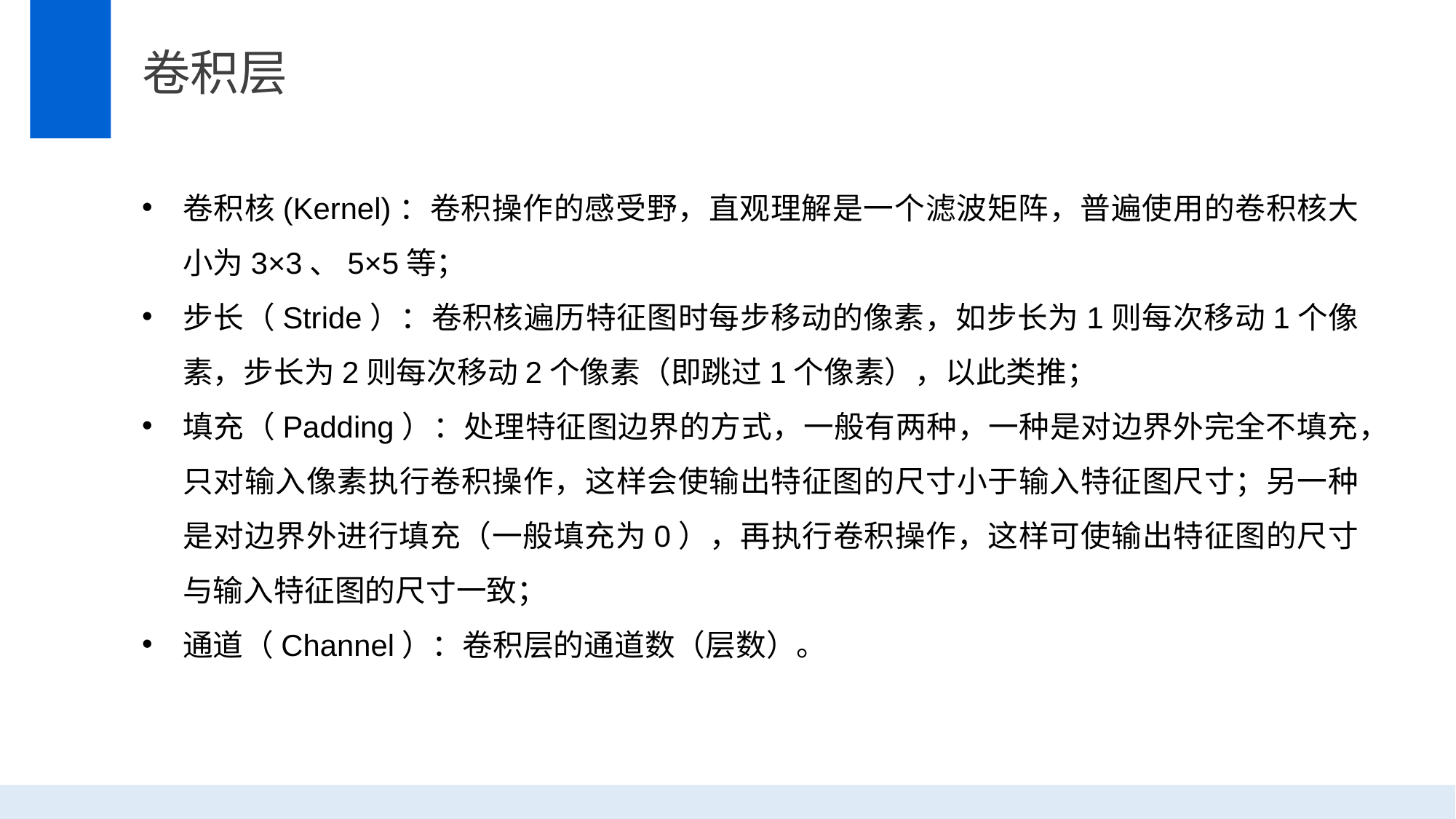

卷积层
卷积核(Kernel)：卷积操作的感受野，直观理解是一个滤波矩阵，普遍使用的卷积核大小为3×3、5×5等；
步长（Stride）：卷积核遍历特征图时每步移动的像素，如步长为1则每次移动1个像素，步长为2则每次移动2个像素（即跳过1个像素），以此类推；
填充（Padding）：处理特征图边界的方式，一般有两种，一种是对边界外完全不填充，只对输入像素执行卷积操作，这样会使输出特征图的尺寸小于输入特征图尺寸；另一种是对边界外进行填充（一般填充为0），再执行卷积操作，这样可使输出特征图的尺寸与输入特征图的尺寸一致；
通道（Channel）：卷积层的通道数（层数）。